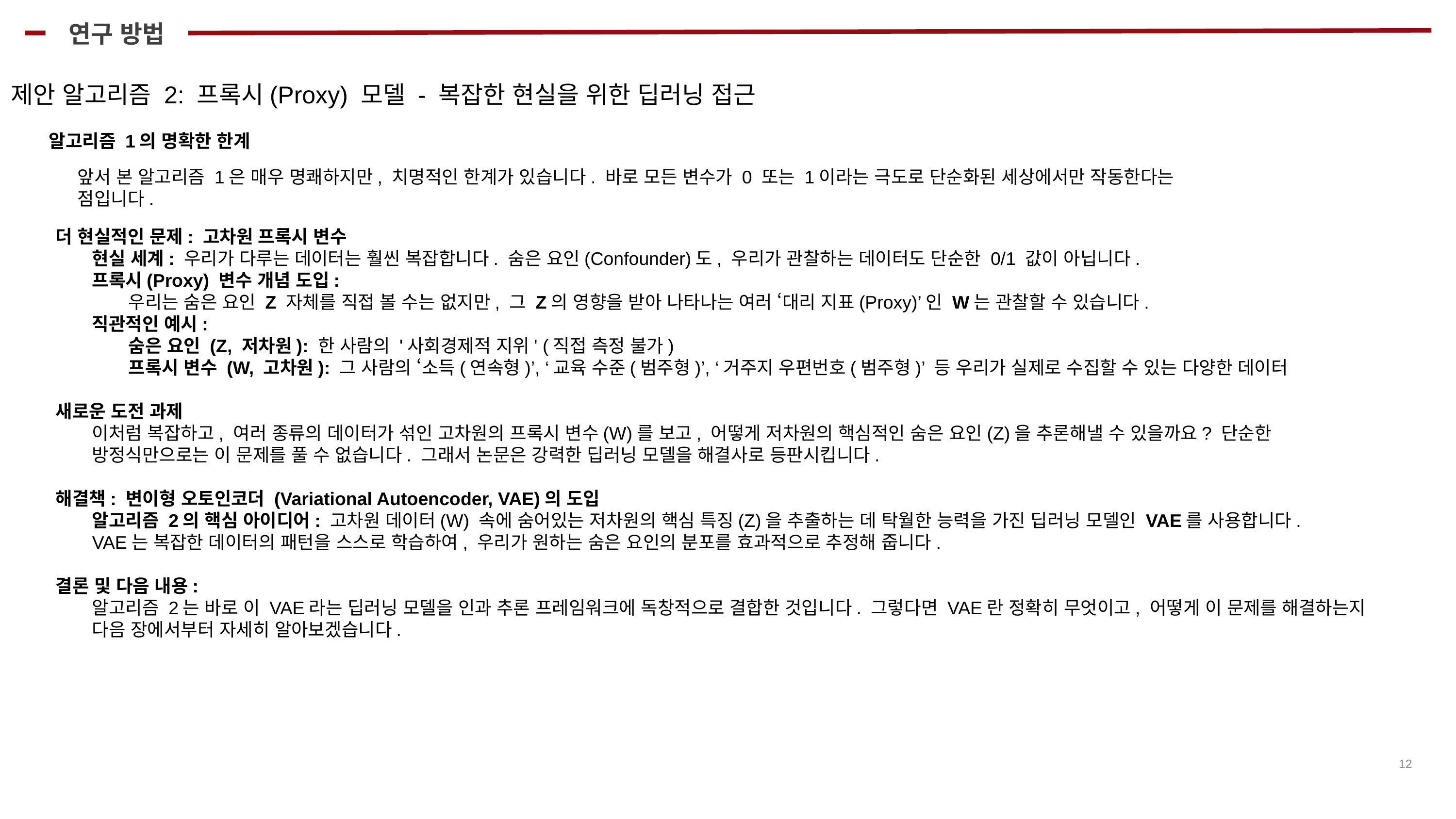

연구 방법
제안 알고리즘 2: 프록시(Proxy) 모델 - 복잡한 현실을 위한 딥러닝 접근
알고리즘 1의 명확한 한계
앞서 본 알고리즘 1은 매우 명쾌하지만, 치명적인 한계가 있습니다. 바로 모든 변수가 0 또는 1이라는 극도로 단순화된 세상에서만 작동한다는 점입니다.
더 현실적인 문제: 고차원 프록시 변수
현실 세계: 우리가 다루는 데이터는 훨씬 복잡합니다. 숨은 요인(Confounder)도, 우리가 관찰하는 데이터도 단순한 0/1 값이 아닙니다.
프록시(Proxy) 변수 개념 도입:
우리는 숨은 요인 Z 자체를 직접 볼 수는 없지만, 그 Z의 영향을 받아 나타나는 여러 ‘대리 지표(Proxy)’인 W는 관찰할 수 있습니다.
직관적인 예시:
숨은 요인 (Z, 저차원): 한 사람의 '사회경제적 지위' (직접 측정 불가)
프록시 변수 (W, 고차원): 그 사람의 ‘소득(연속형)’, ‘교육 수준(범주형)’, ‘거주지 우편번호(범주형)’ 등 우리가 실제로 수집할 수 있는 다양한 데이터

새로운 도전 과제
이처럼 복잡하고, 여러 종류의 데이터가 섞인 고차원의 프록시 변수(W)를 보고, 어떻게 저차원의 핵심적인 숨은 요인(Z)을 추론해낼 수 있을까요? 단순한 방정식만으로는 이 문제를 풀 수 없습니다. 그래서 논문은 강력한 딥러닝 모델을 해결사로 등판시킵니다.

해결책: 변이형 오토인코더 (Variational Autoencoder, VAE)의 도입
알고리즘 2의 핵심 아이디어: 고차원 데이터(W) 속에 숨어있는 저차원의 핵심 특징(Z)을 추출하는 데 탁월한 능력을 가진 딥러닝 모델인 VAE를 사용합니다.
VAE는 복잡한 데이터의 패턴을 스스로 학습하여, 우리가 원하는 숨은 요인의 분포를 효과적으로 추정해 줍니다.

결론 및 다음 내용:
알고리즘 2는 바로 이 VAE라는 딥러닝 모델을 인과 추론 프레임워크에 독창적으로 결합한 것입니다. 그렇다면 VAE란 정확히 무엇이고, 어떻게 이 문제를 해결하는지 다음 장에서부터 자세히 알아보겠습니다.
12